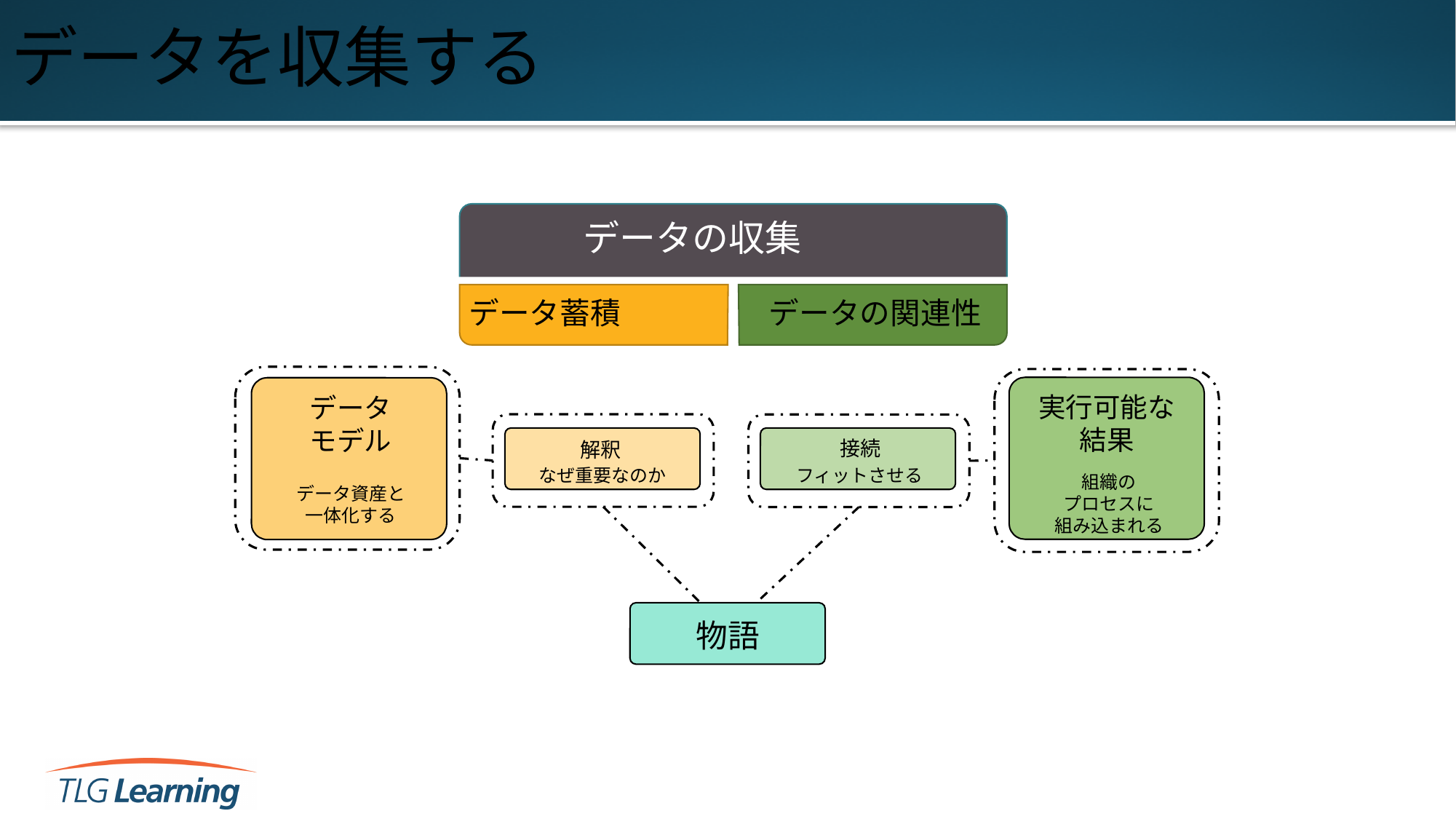

# データを収集する

データの収集

データ蓄積

データの関連性

実行可能な
結果
組織の
プロセスに
組み込まれる

データ
モデル
データ資産と
一体化する

接続
フィットさせる

解釈
なぜ重要なのか

物語